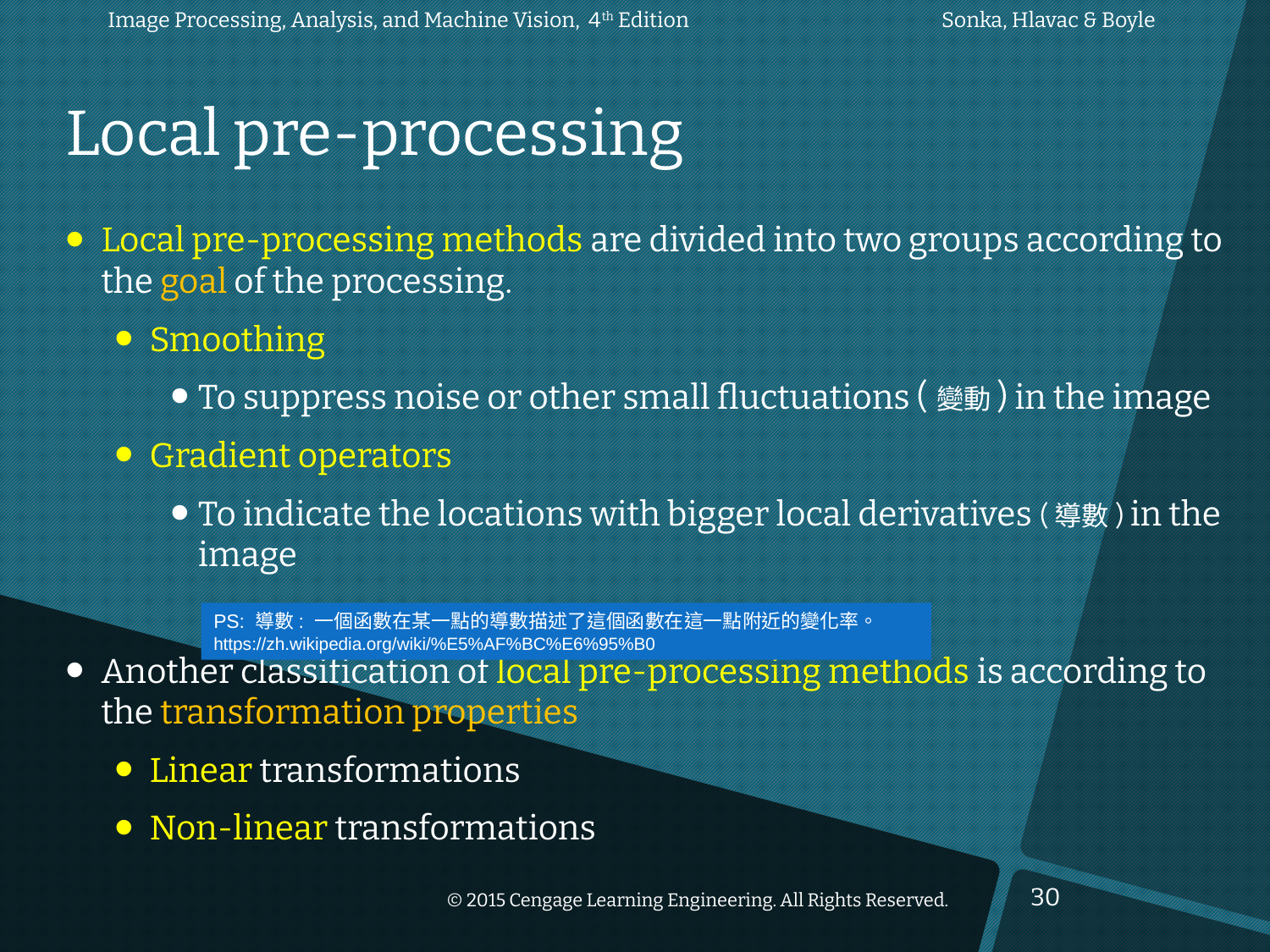

Image Processing, Analysis, and Machine Vision,  4th Edition		                 Sonka, Hlavac & Boyle
# Local pre-processing
Local pre-processing methods are divided into two groups according to the goal of the processing.
Smoothing
To suppress noise or other small fluctuations (變動) in the image
Gradient operators
To indicate the locations with bigger local derivatives (導數) in the image

Another classification of local pre-processing methods is according to the transformation properties
Linear transformations
Non-linear transformations
PS: 導數: 一個函數在某一點的導數描述了這個函數在這一點附近的變化率。 https://zh.wikipedia.org/wiki/%E5%AF%BC%E6%95%B0
30
© 2015 Cengage Learning Engineering. All Rights Reserved.